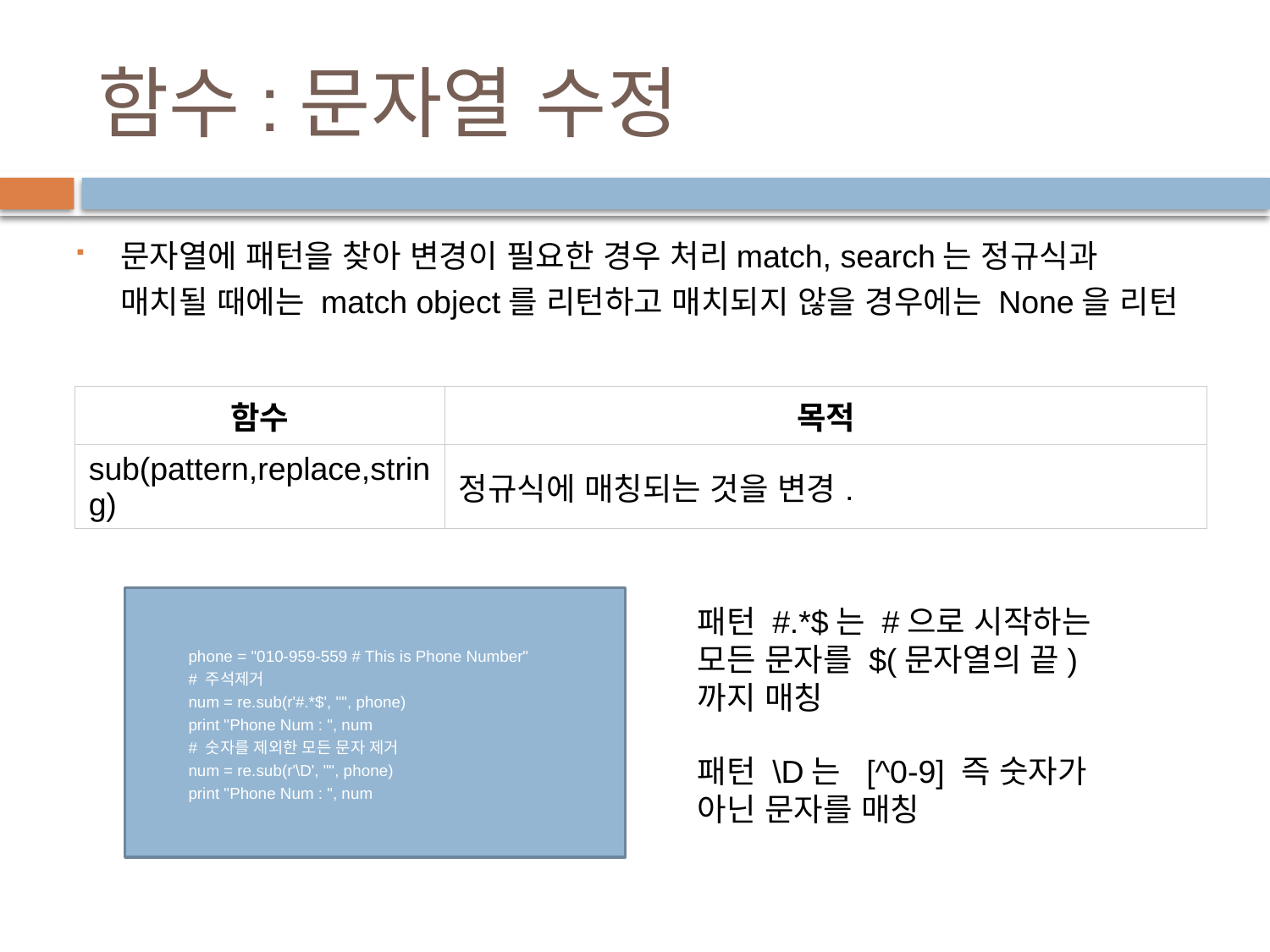

# 함수:문자열 수정
문자열에 패턴을 찾아 변경이 필요한 경우 처리match, search는 정규식과 매치될 때에는 match object를 리턴하고 매치되지 않을 경우에는 None을 리턴
| 함수 | 목적 |
| --- | --- |
| sub(pattern,replace,string) | 정규식에 매칭되는 것을 변경. |
phone = "010-959-559 # This is Phone Number"
# 주석제거
num = re.sub(r'#.*$', "", phone)
print "Phone Num : ", num
# 숫자를 제외한 모든 문자 제거
num = re.sub(r'\D', "", phone)
print "Phone Num : ", num
패턴 #.*$는 #으로 시작하는 모든 문자를 $(문자열의 끝)까지 매칭
패턴 \D는  [^0-9] 즉 숫자가 아닌 문자를 매칭